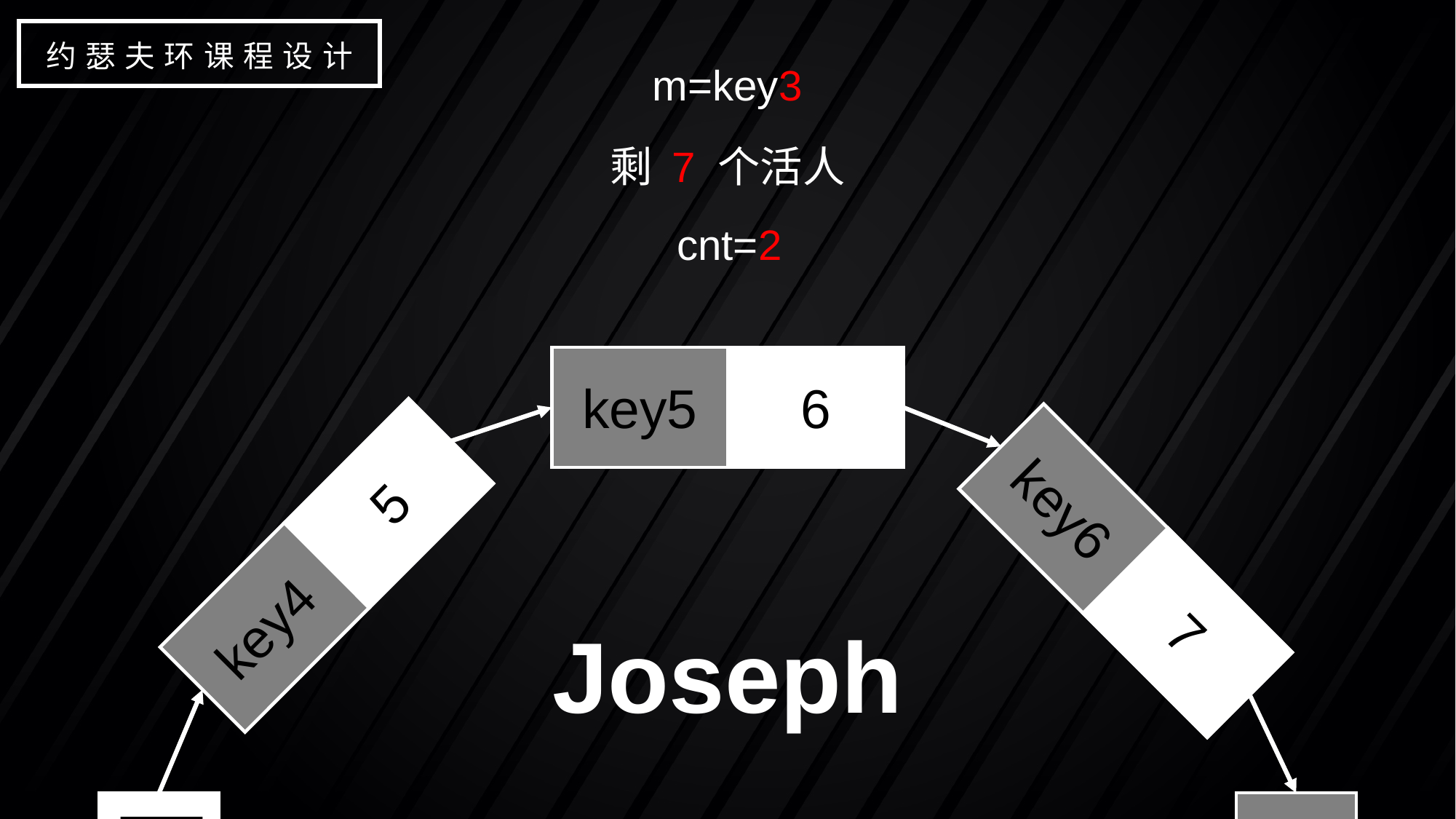

约瑟夫环课程设计
m=key3
剩 7 个活人
cnt=2

key1
2

key8
1

3
key2

key7
8

key3
4

key6
7

key4
5

key5
6

die
Joseph